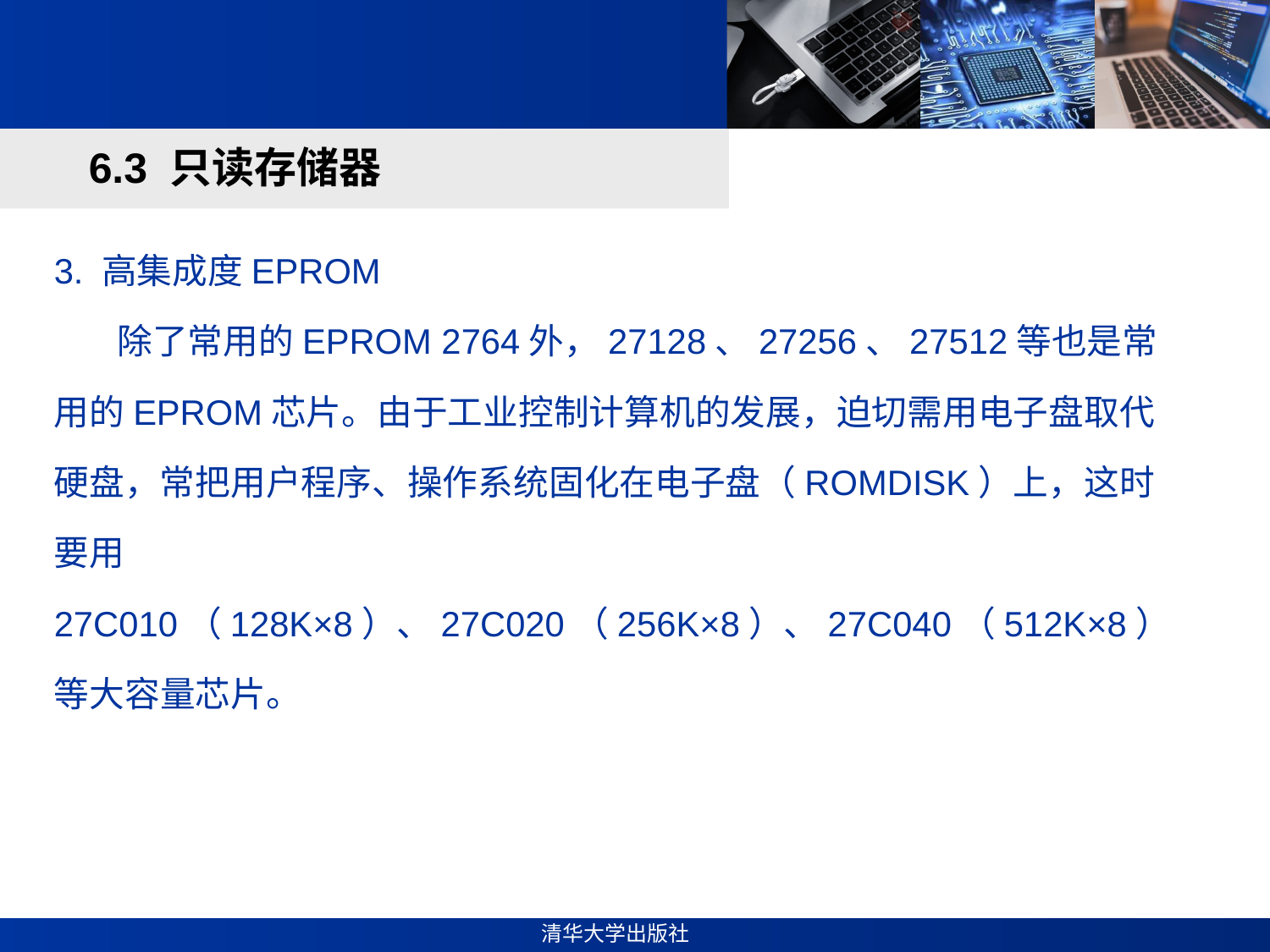

#
6.3 只读存储器
3. 高集成度EPROM
       除了常用的EPROM 2764外，27128、27256、27512等也是常用的EPROM芯片。由于工业控制计算机的发展，迫切需用电子盘取代硬盘，常把用户程序、操作系统固化在电子盘（ROMDISK）上，这时要用27C010（128K×8）、27C020（256K×8）、27C040（512K×8）等大容量芯片。